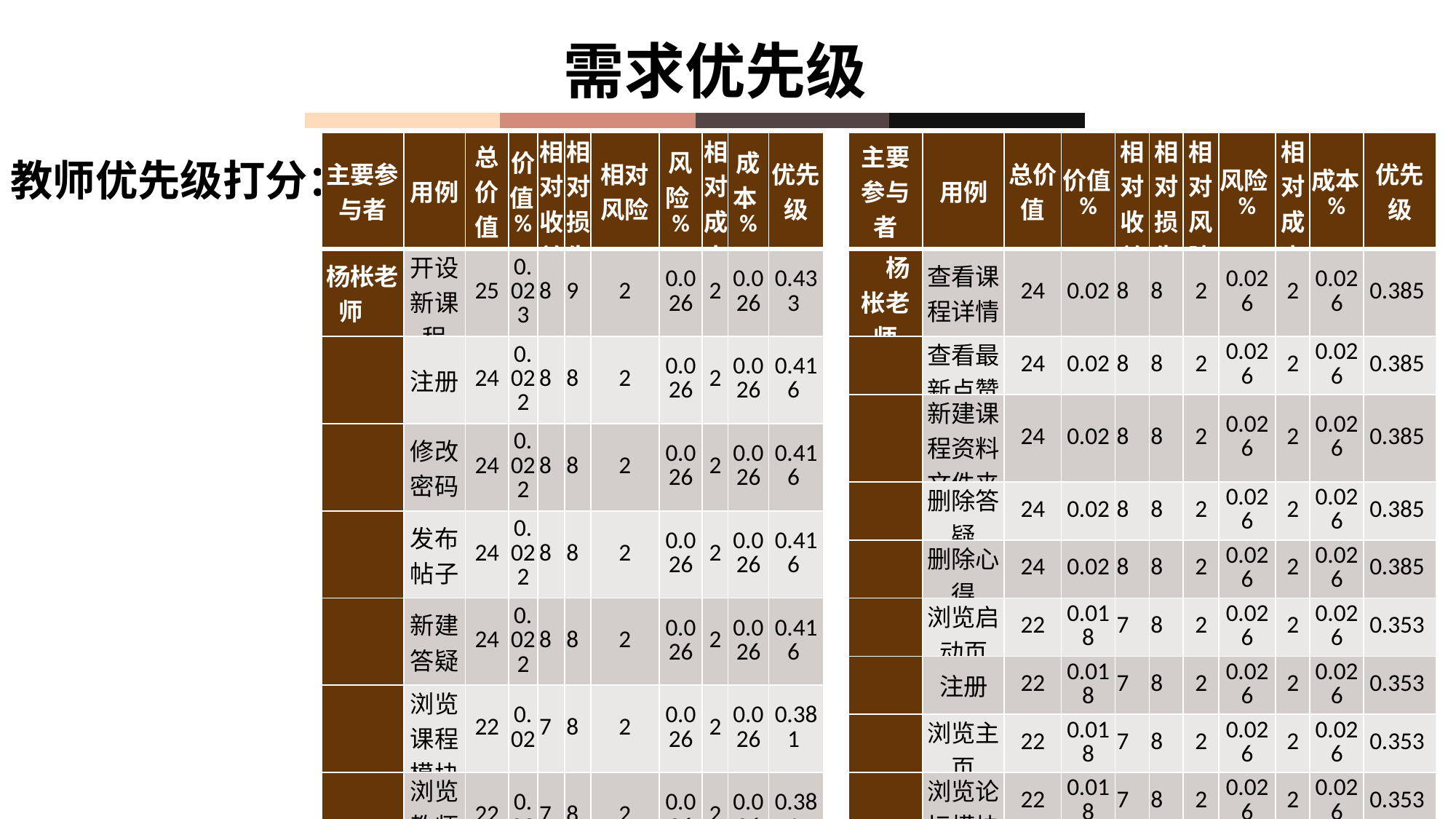

需求优先级
教师优先级打分：
| 主要参与者 | 用例 | 总价值 | 价值% | 相对收益 | 相对损失 | 相对风险 | 风险% | 相对成本 | 成本% | 优先级 |
| --- | --- | --- | --- | --- | --- | --- | --- | --- | --- | --- |
| 杨枨老师 | 开设新课程 | 25 | 0.023 | 8 | 9 | 2 | 0.026 | 2 | 0.026 | 0.433 |
|  | 注册 | 24 | 0.022 | 8 | 8 | 2 | 0.026 | 2 | 0.026 | 0.416 |
|  | 修改密码 | 24 | 0.022 | 8 | 8 | 2 | 0.026 | 2 | 0.026 | 0.416 |
|  | 发布帖子 | 24 | 0.022 | 8 | 8 | 2 | 0.026 | 2 | 0.026 | 0.416 |
|  | 新建答疑 | 24 | 0.022 | 8 | 8 | 2 | 0.026 | 2 | 0.026 | 0.416 |
|  | 浏览课程模块 | 22 | 0.02 | 7 | 8 | 2 | 0.026 | 2 | 0.026 | 0.381 |
|  | 浏览教师模块 | 22 | 0.02 | 7 | 8 | 2 | 0.026 | 2 | 0.026 | 0.381 |
| 主要参与者 | 用例 | 总价值 | 价值% | 相对收益 | 相对损失 | 相对风险 | 风险% | 相对成本 | 成本% | 优先级 |
| --- | --- | --- | --- | --- | --- | --- | --- | --- | --- | --- |
| 杨枨老师 | 查看课程详情 | 24 | 0.02 | 8 | 8 | 2 | 0.026 | 2 | 0.026 | 0.385 |
|  | 查看最新点赞 | 24 | 0.02 | 8 | 8 | 2 | 0.026 | 2 | 0.026 | 0.385 |
|  | 新建课程资料文件夹 | 24 | 0.02 | 8 | 8 | 2 | 0.026 | 2 | 0.026 | 0.385 |
|  | 删除答疑 | 24 | 0.02 | 8 | 8 | 2 | 0.026 | 2 | 0.026 | 0.385 |
|  | 删除心得 | 24 | 0.02 | 8 | 8 | 2 | 0.026 | 2 | 0.026 | 0.385 |
|  | 浏览启动页 | 22 | 0.018 | 7 | 8 | 2 | 0.026 | 2 | 0.026 | 0.353 |
|  | 注册 | 22 | 0.018 | 7 | 8 | 2 | 0.026 | 2 | 0.026 | 0.353 |
|  | 浏览主页 | 22 | 0.018 | 7 | 8 | 2 | 0.026 | 2 | 0.026 | 0.353 |
|  | 浏览论坛模块 | 22 | 0.018 | 7 | 8 | 2 | 0.026 | 2 | 0.026 | 0.353 |